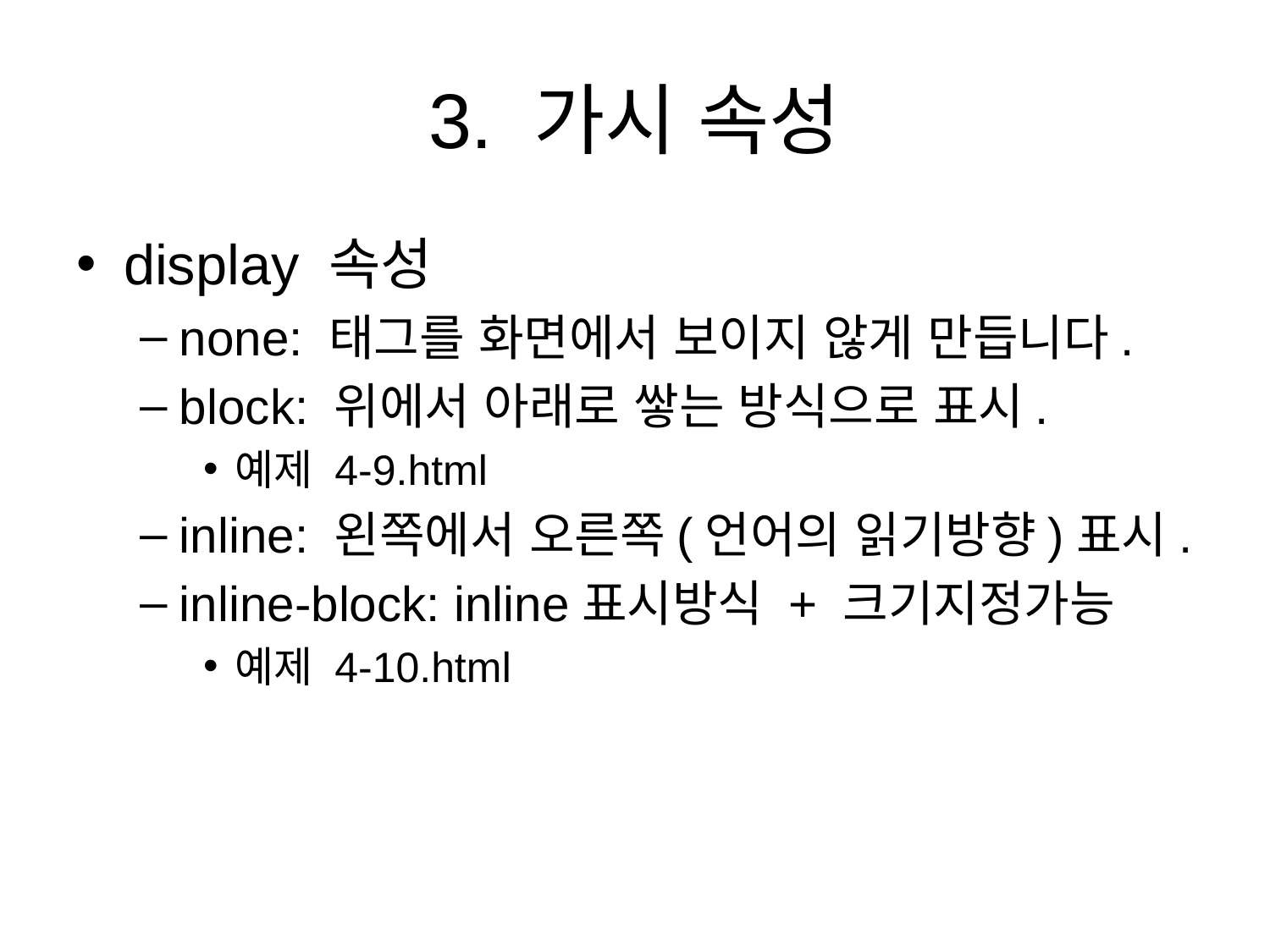

# 3. 가시 속성
display 속성
none: 태그를 화면에서 보이지 않게 만듭니다.
block: 위에서 아래로 쌓는 방식으로 표시.
예제 4-9.html
inline: 왼쪽에서 오른쪽(언어의 읽기방향)표시.
inline-block: inline표시방식 + 크기지정가능
예제 4-10.html